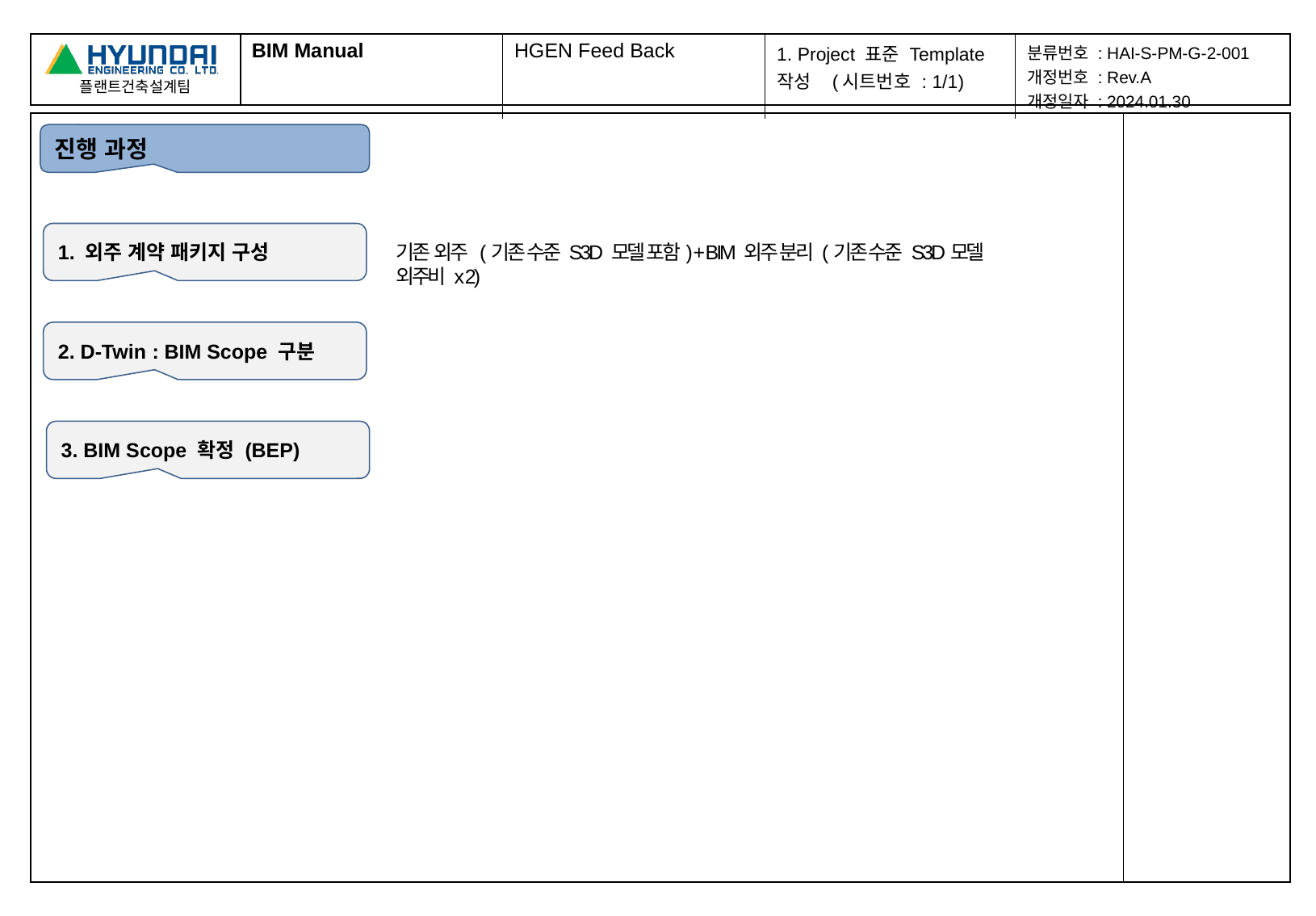

| BIM Manual | HGEN Feed Back | 1. Project 표준 Template 작성 (시트번호 : 1/1) | 분류번호 : HAI-S-PM-G-2-001 개정번호 : Rev.A 개정일자 : 2024.01.30 |
| --- | --- | --- | --- |
|  |  |
| --- | --- |
진행 과정
1. 외주 계약 패키지 구성
기존  외주  (기존 수준 S3D 모델 포함) + BIM 외주 분리 (기존 수준 S3D모델 외주비 x 2)
2. D-Twin : BIM Scope 구분
3. BIM Scope 확정 (BEP)